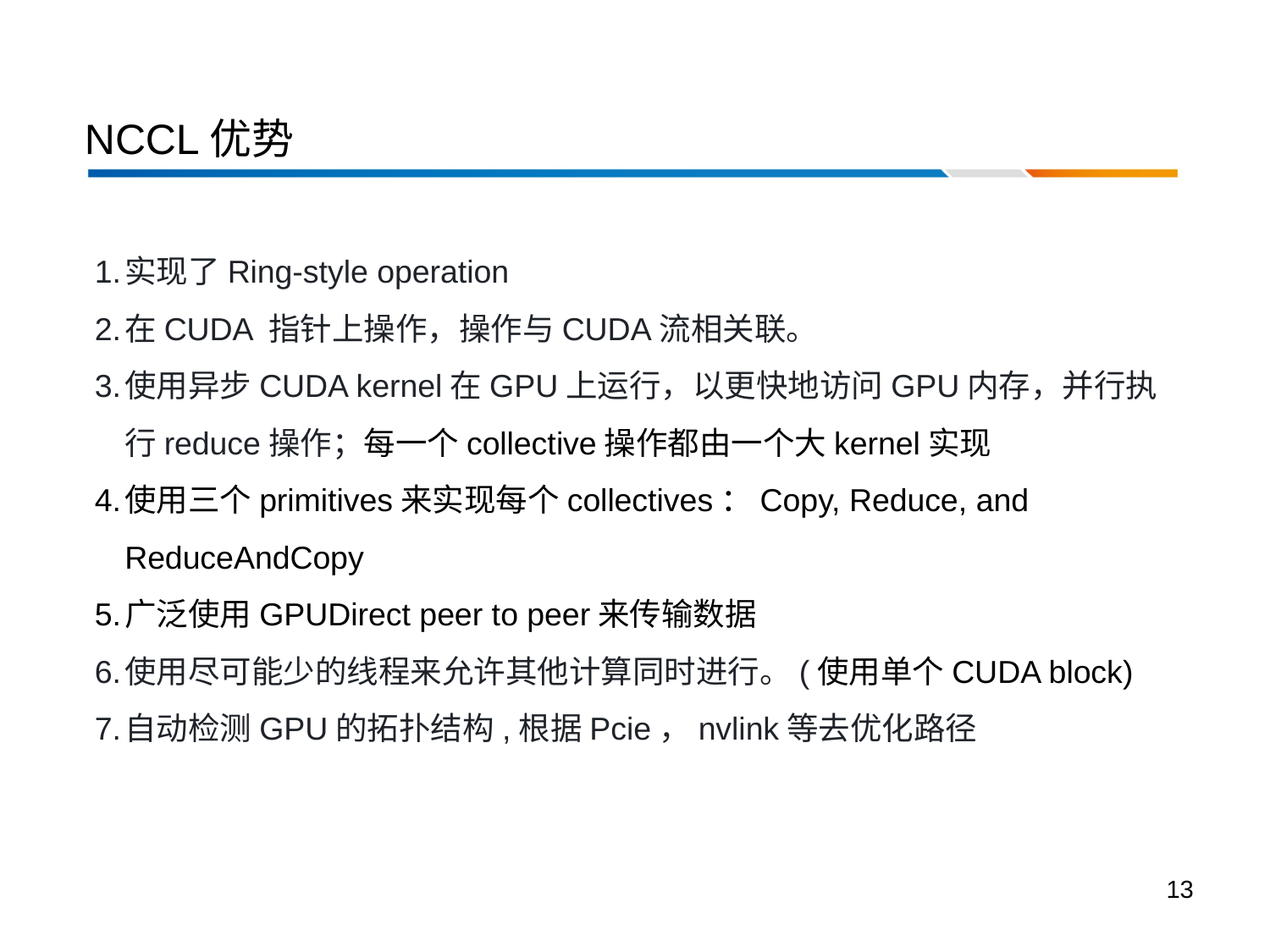

# NCCL优势
实现了Ring-style operation
在CUDA 指针上操作，操作与CUDA流相关联。
使用异步CUDA kernel在GPU上运行，以更快地访问GPU内存，并行执行reduce操作；每一个collective操作都由一个大kernel实现
使用三个primitives来实现每个collectives：Copy, Reduce, and ReduceAndCopy
广泛使用GPUDirect peer to peer来传输数据
使用尽可能少的线程来允许其他计算同时进行。(使用单个CUDA block)
自动检测GPU的拓扑结构,根据Pcie，nvlink等去优化路径
13